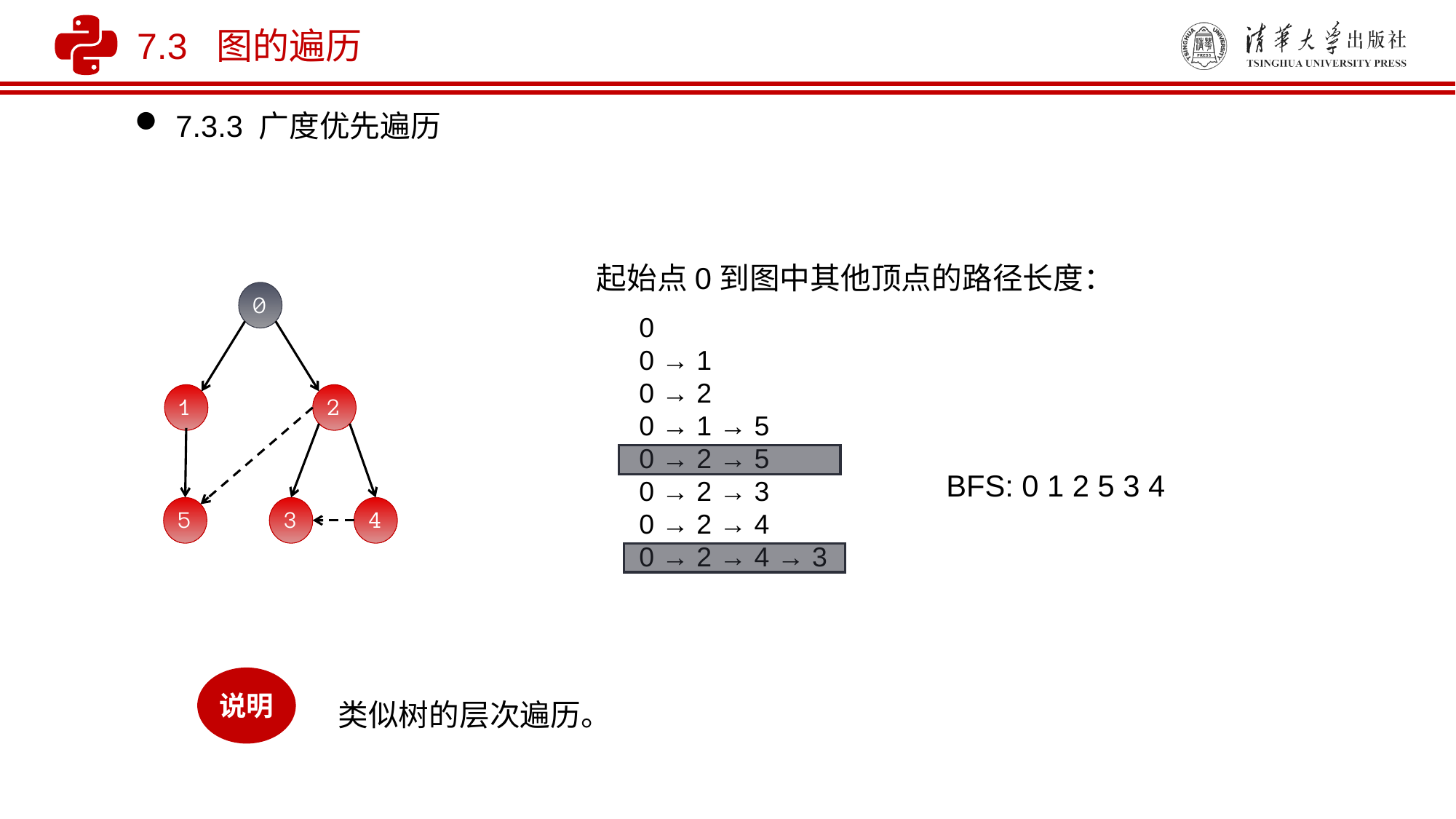

7.3  图的遍历
7.3.3 广度优先遍历
起始点0到图中其他顶点的路径长度：
0
0 → 1
0 → 2
0 → 1 → 5
0 → 2 → 5
0 → 2 → 3
0 → 2 → 4
0 → 2 → 4 → 3
0
1
2
5
3
4

BFS: 0 1 2 5 3 4

说明
类似树的层次遍历。